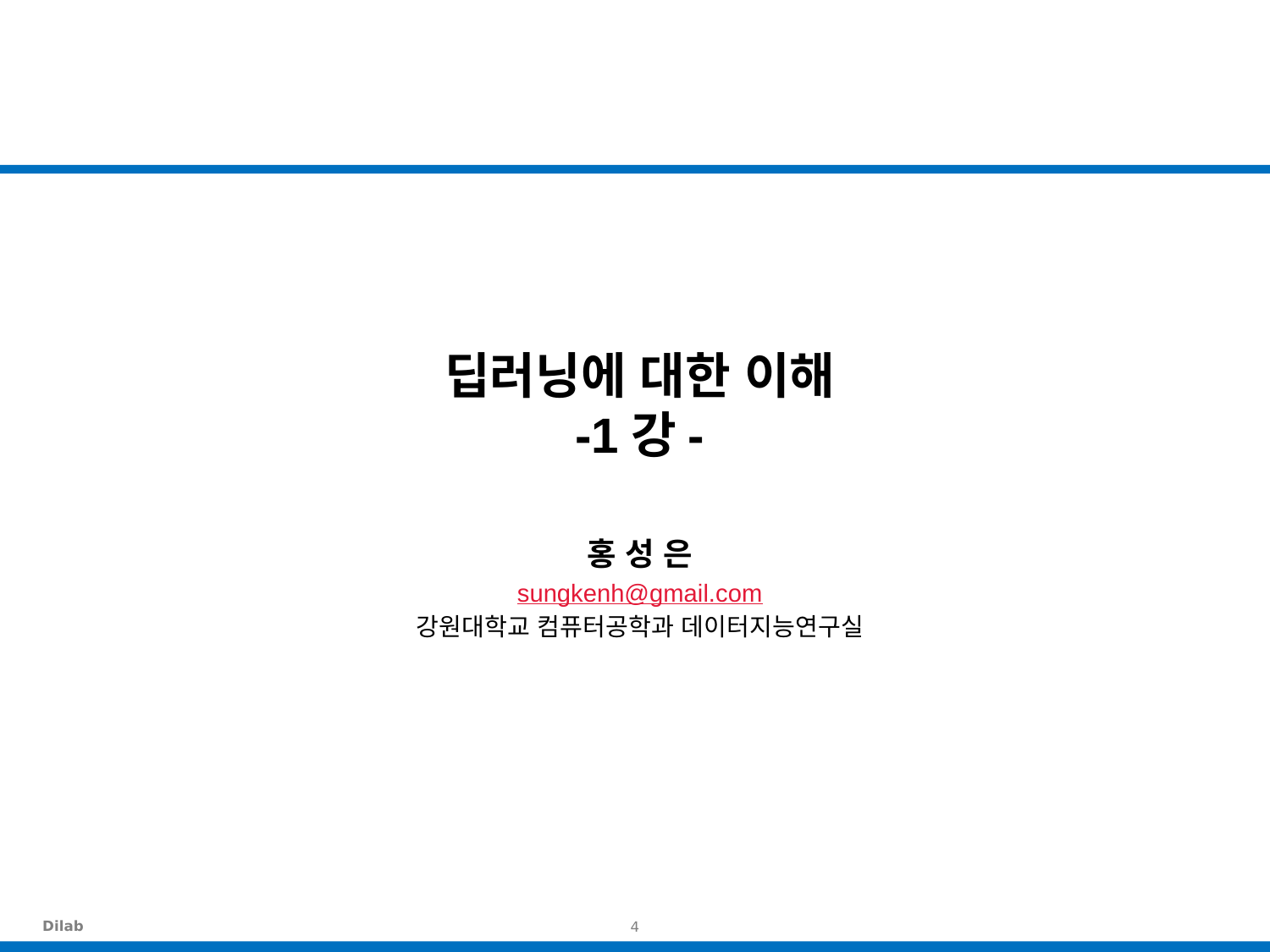

# 딥러닝에 대한 이해 -1강-
홍 성 은
sungkenh@gmail.com
강원대학교 컴퓨터공학과 데이터지능연구실